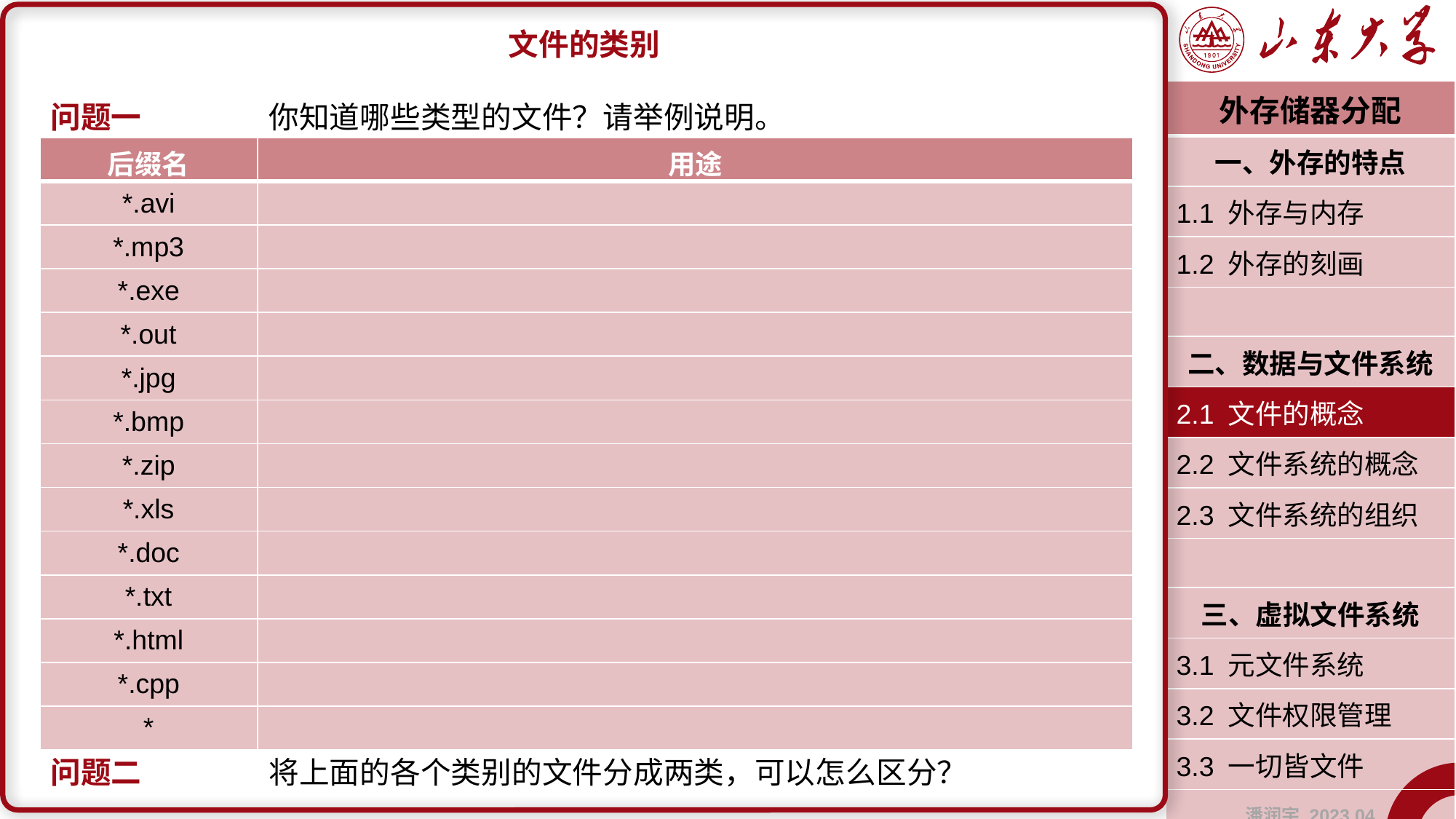

文件的类别

问题一		你知道哪些类型的文件？请举例说明。

问题二		将上面的各个类别的文件分成两类，可以怎么区分？
| 外存储器分配 |
| --- |
| 一、外存的特点 |
| 1.1 外存与内存 |
| 1.2 外存的刻画 |
|  |
| 二、数据与文件系统 |
| 2.1 文件的概念 |
| 2.2 文件系统的概念 |
| 2.3 文件系统的组织 |
|  |
| 三、虚拟文件系统 |
| 3.1 元文件系统 |
| 3.2 文件权限管理 |
| 3.3 一切皆文件 |
| 潘润宇 2023.04 |
| 后缀名 | 用途 |
| --- | --- |
| \*.avi |  |
| \*.mp3 |  |
| \*.exe |  |
| \*.out |  |
| \*.jpg |  |
| \*.bmp |  |
| \*.zip |  |
| \*.xls |  |
| \*.doc |  |
| \*.txt |  |
| \*.html |  |
| \*.cpp |  |
| \* |  |